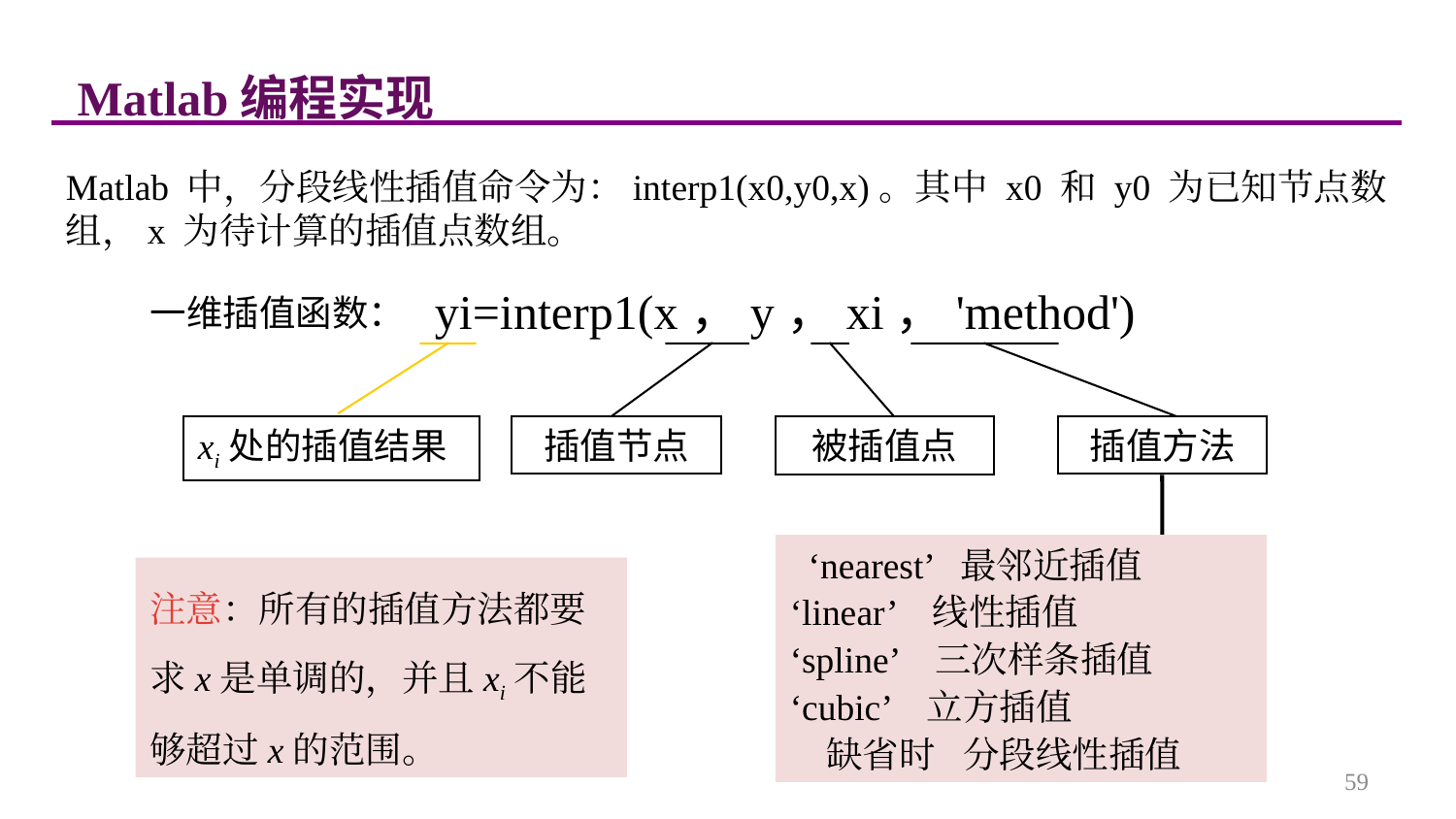

Matlab编程实现
Matlab 中，分段线性插值命令为：interp1(x0,y0,x)。其中 x0 和 y0 为已知节点数组，x 为待计算的插值点数组。
yi=interp1(x，y，xi，'method')
一维插值函数：

插值节点

插值方法

xi处的插值结果

被插值点

  ‘nearest’  最邻近插值
‘linear’   线性插值
‘spline’   三次样条插值
‘cubic’   立方插值
   缺省时   分段线性插值
注意：所有的插值方法都要求x是单调的，并且xi不能够超过x的范围。
59